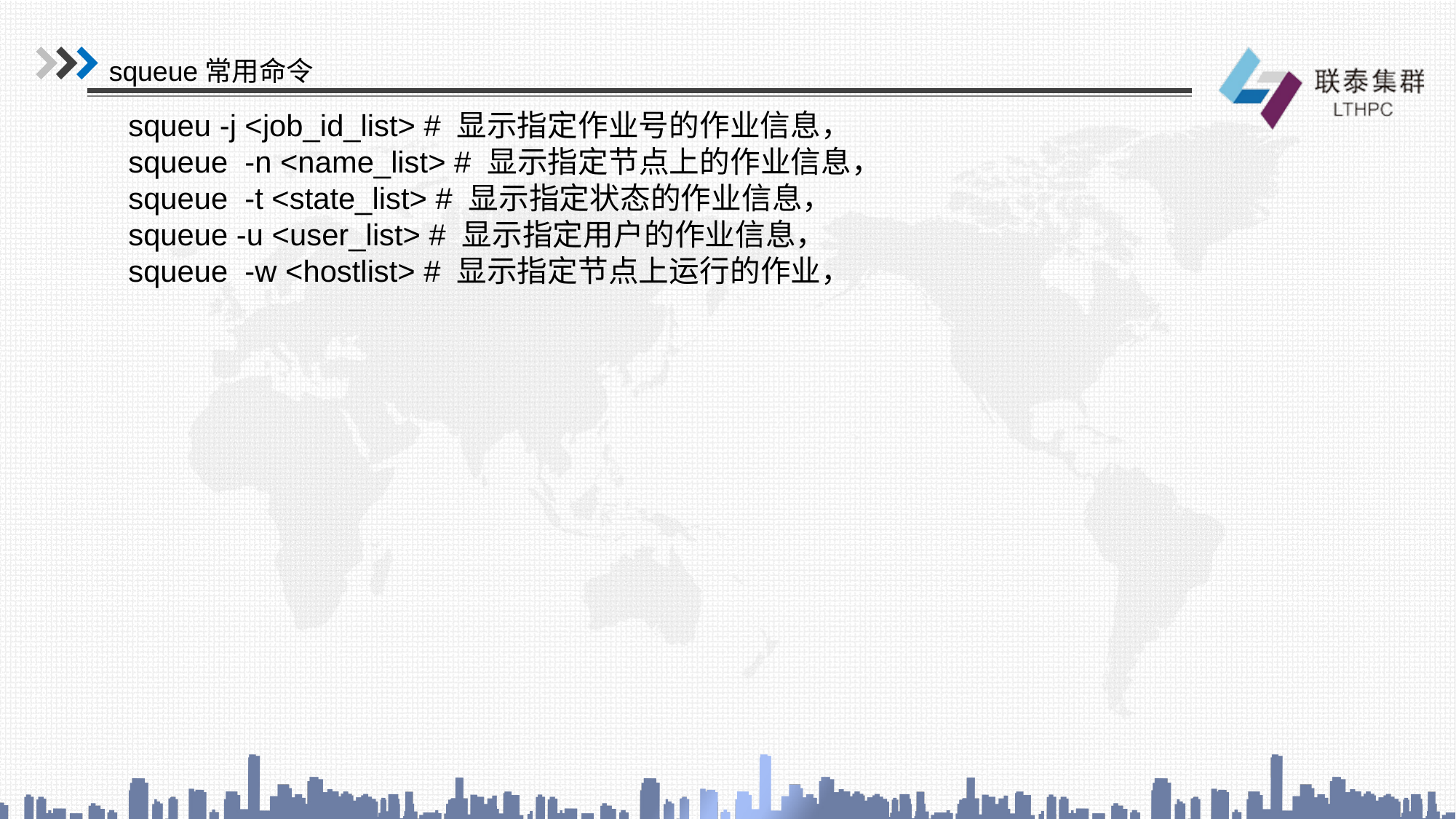

squeue常用命令
squeu -j <job_id_list> # 显示指定作业号的作业信息，
squeue  -n <name_list> # 显示指定节点上的作业信息，
squeue  -t <state_list> # 显示指定状态的作业信息，
squeue -u <user_list> # 显示指定用户的作业信息，
squeue  -w <hostlist> # 显示指定节点上运行的作业，